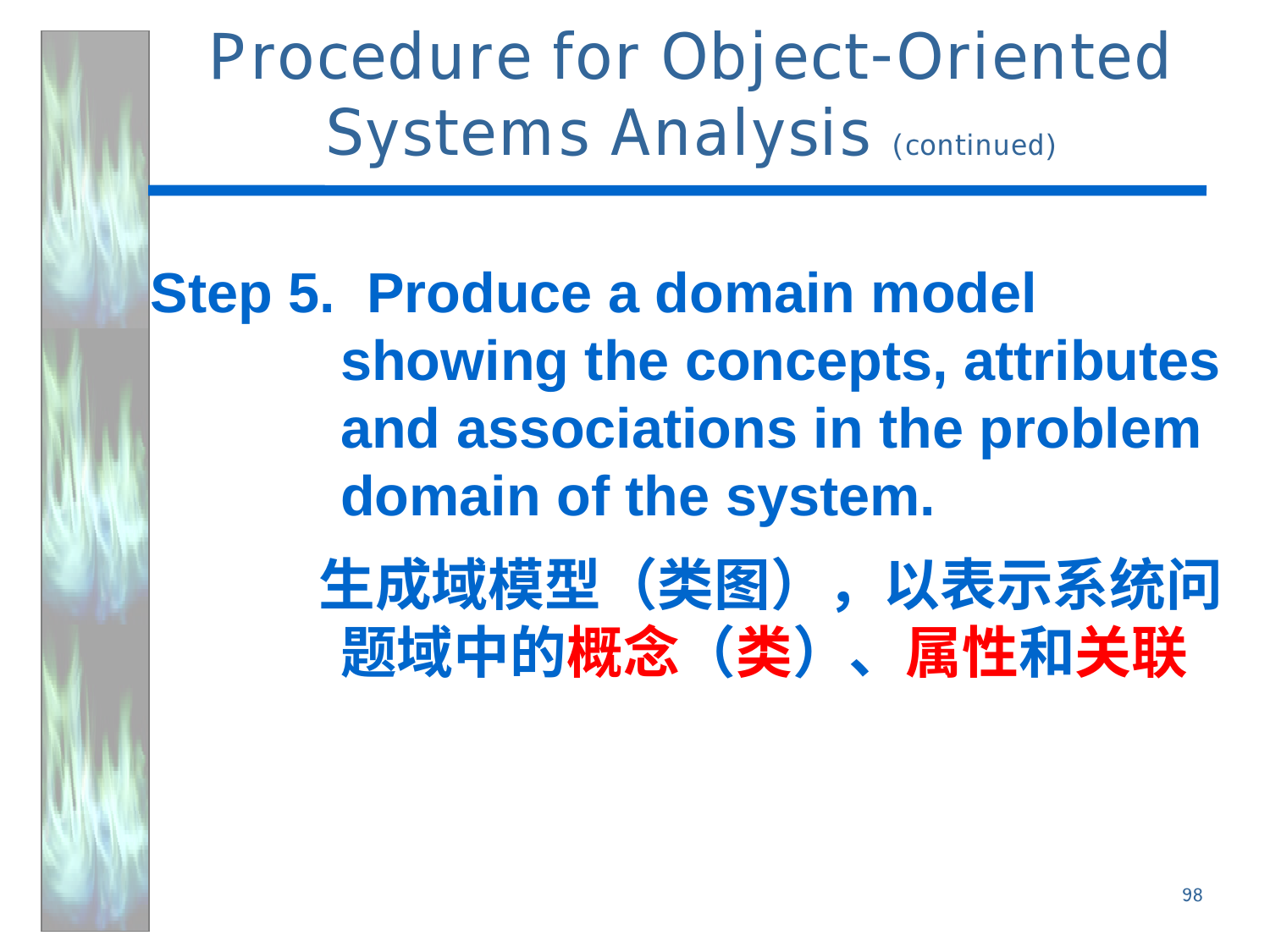

# Procedure for Object-Oriented Systems Analysis (continued)
Step 5.  Produce a domain model showing the concepts, attributes and associations in the problem domain of the system.
            生成域模型（类图），以表示系统问题域中的概念（类）、属性和关联

98